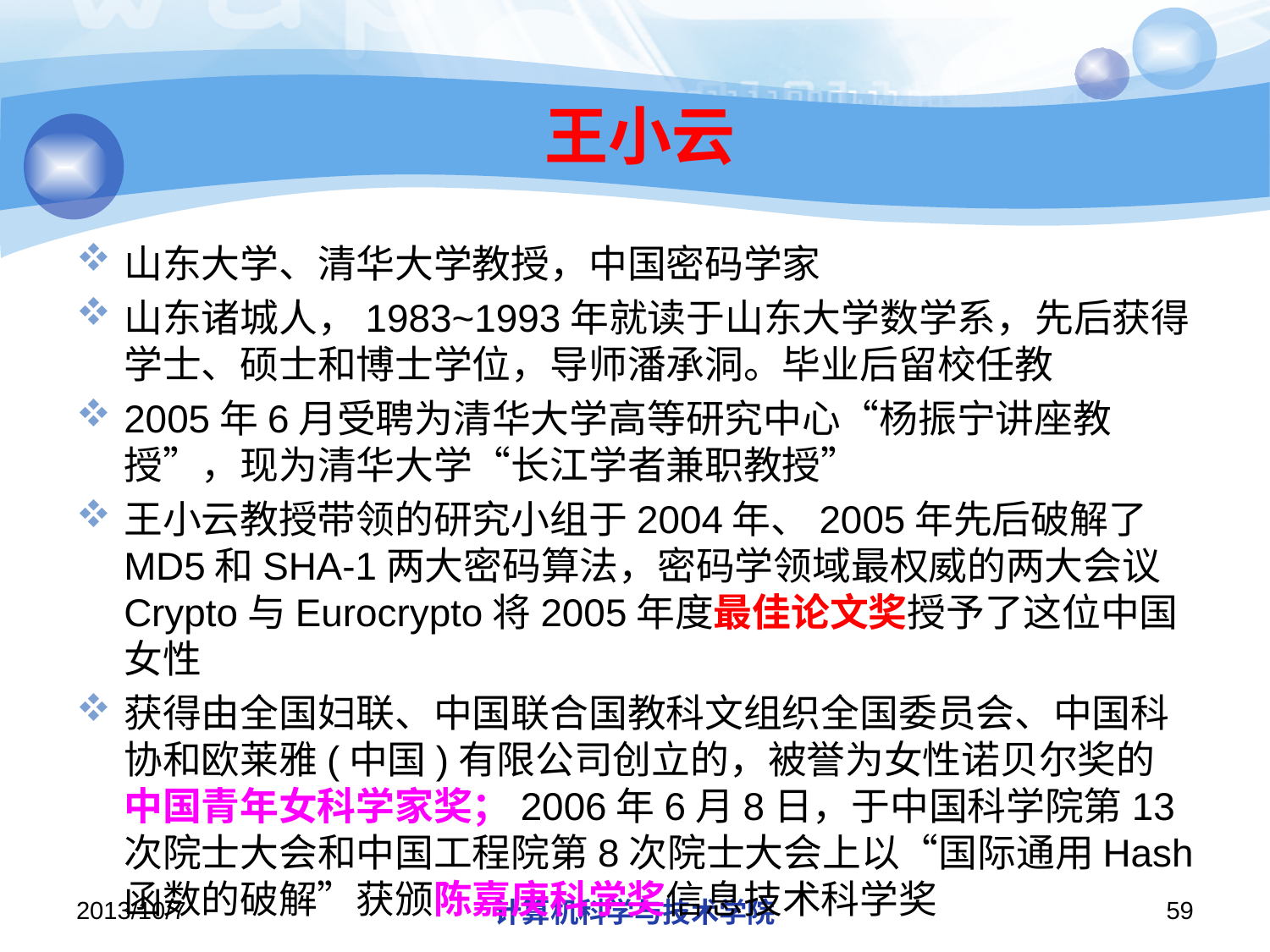

# 王小云
山东大学、清华大学教授，中国密码学家
山东诸城人，1983~1993年就读于山东大学数学系，先后获得学士、硕士和博士学位，导师潘承洞。毕业后留校任教
2005年6月受聘为清华大学高等研究中心“杨振宁讲座教授”，现为清华大学“长江学者兼职教授”
王小云教授带领的研究小组于2004年、2005年先后破解了MD5和SHA-1两大密码算法，密码学领域最权威的两大会议Crypto与Eurocrypto将2005年度最佳论文奖授予了这位中国女性
获得由全国妇联、中国联合国教科文组织全国委员会、中国科协和欧莱雅(中国)有限公司创立的，被誉为女性诺贝尔奖的中国青年女科学家奖；2006年6月8日，于中国科学院第13次院士大会和中国工程院第8次院士大会上以“国际通用Hash函数的破解”获颁陈嘉庚科学奖信息技术科学奖

2013/10/7
计算机科学与技术学院
59